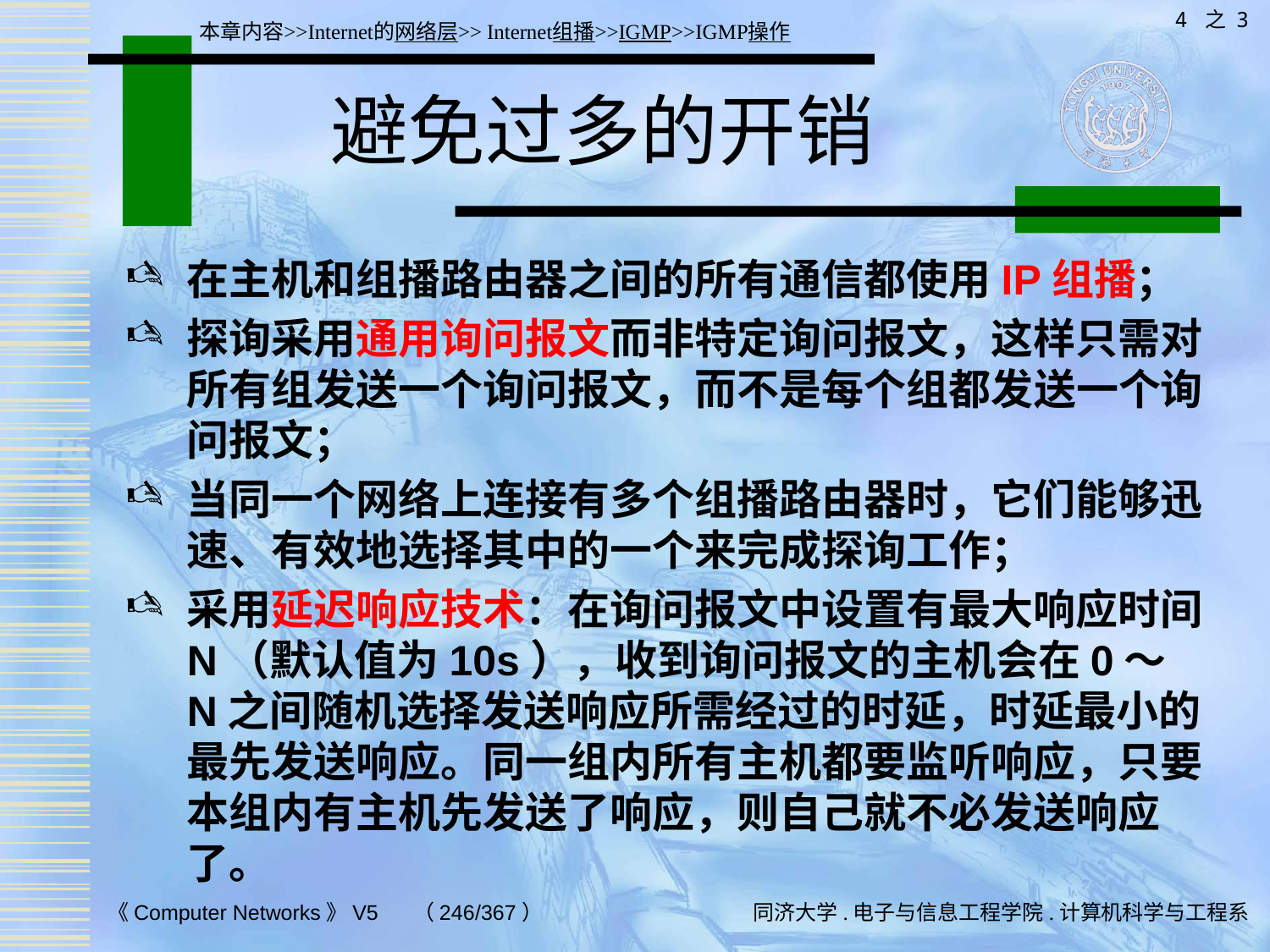

4 之 3
本章内容>>Internet的网络层>> Internet组播>>IGMP>>IGMP操作
# 避免过多的开销
在主机和组播路由器之间的所有通信都使用IP组播；
探询采用通用询问报文而非特定询问报文，这样只需对所有组发送一个询问报文，而不是每个组都发送一个询问报文；
当同一个网络上连接有多个组播路由器时，它们能够迅速、有效地选择其中的一个来完成探询工作；
采用延迟响应技术：在询问报文中设置有最大响应时间N（默认值为10s），收到询问报文的主机会在0～N之间随机选择发送响应所需经过的时延，时延最小的最先发送响应。同一组内所有主机都要监听响应，只要本组内有主机先发送了响应，则自己就不必发送响应了。